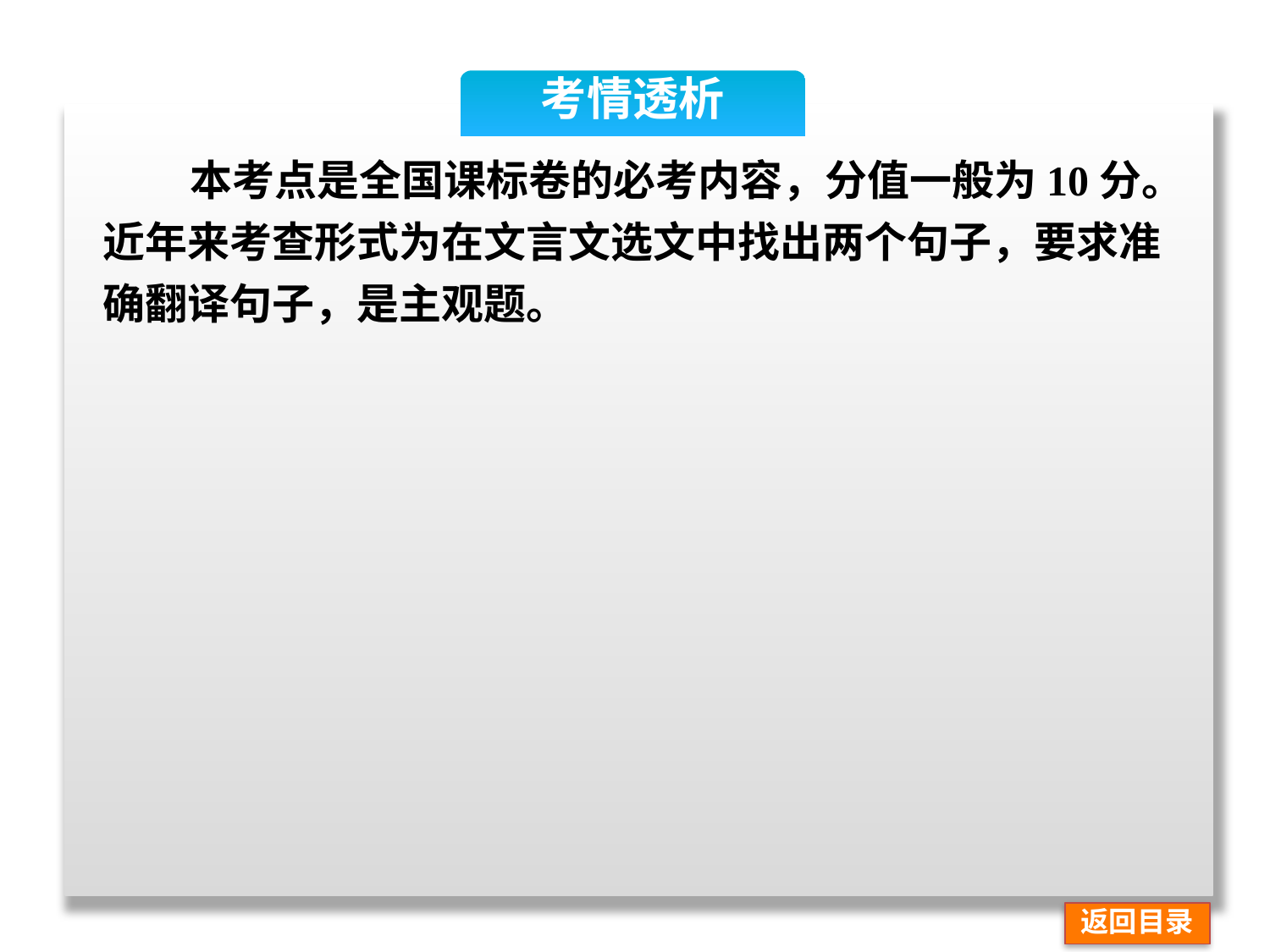

考情透析

本考点是全国课标卷的必考内容，分值一般为10分。近年来考查形式为在文言文选文中找出两个句子，要求准确翻译句子，是主观题。

返回目录